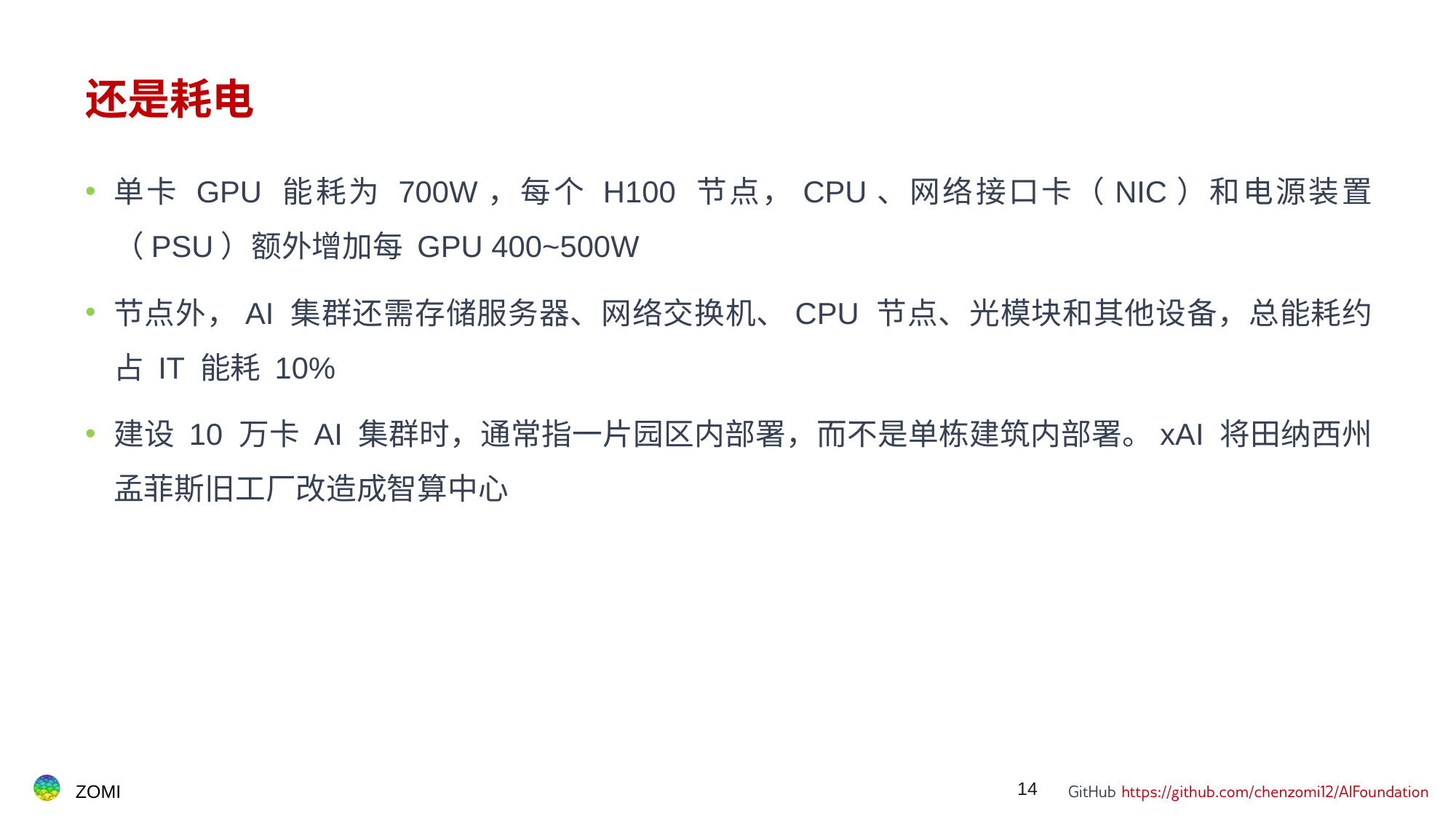

# 还是耗电
单卡 GPU 能耗为 700W，每个 H100 节点，CPU、网络接口卡（NIC）和电源装置（PSU）额外增加每 GPU 400~500W
节点外，AI 集群还需存储服务器、网络交换机、CPU 节点、光模块和其他设备，总能耗约占 IT 能耗 10%
建设 10 万卡 AI 集群时，通常指一片园区内部署，而不是单栋建筑内部署。xAI 将田纳西州孟菲斯旧工厂改造成智算中心